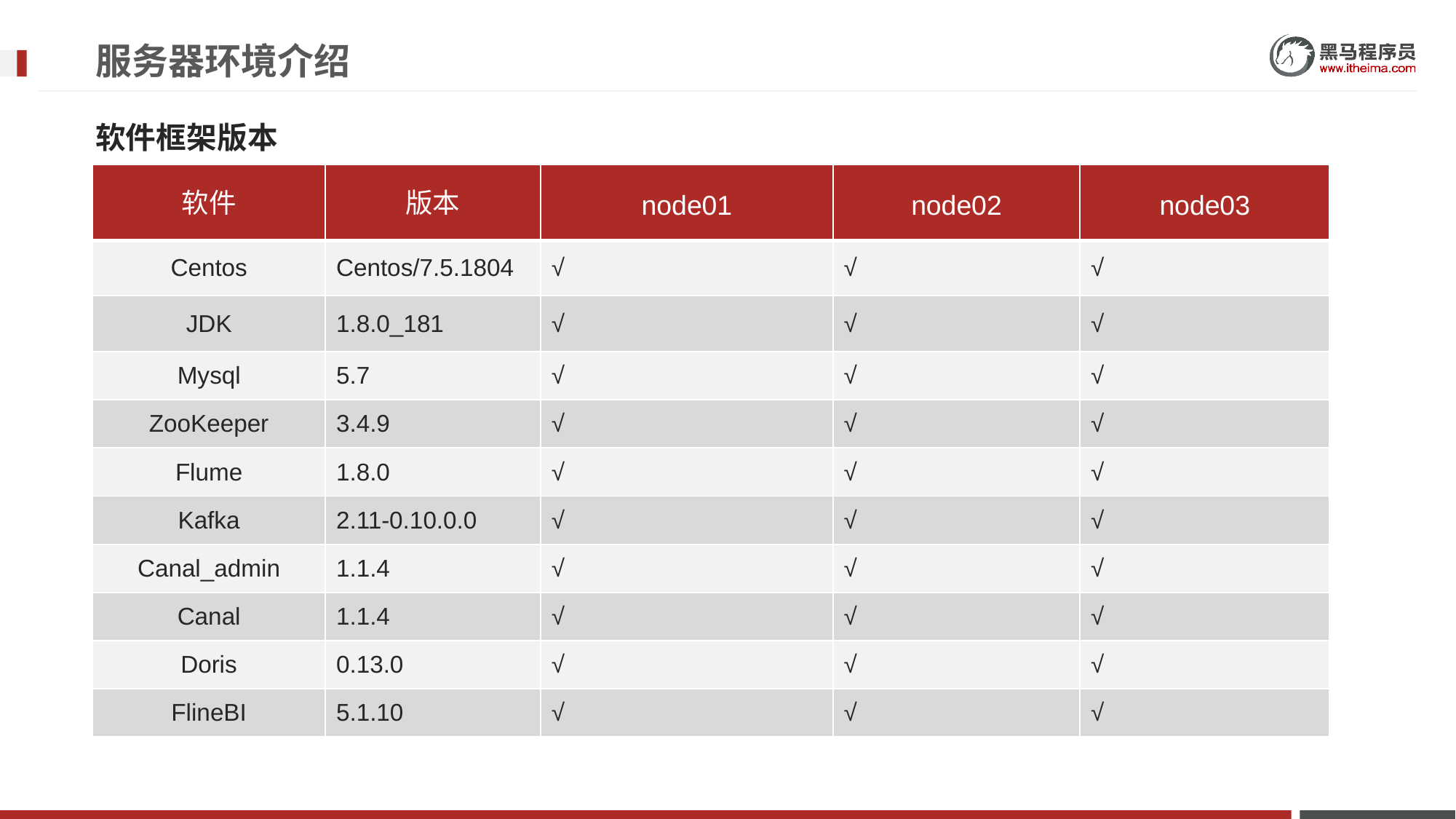

# 服务器环境介绍
软件框架版本
| 软件 | 版本 | node01 | node02 | node03 |
| --- | --- | --- | --- | --- |
| Centos | Centos/7.5.1804 | √ | √ | √ |
| JDK | 1.8.0\_181 | √ | √ | √ |
| Mysql | 5.7 | √ | √ | √ |
| ZooKeeper | 3.4.9 | √ | √ | √ |
| Flume | 1.8.0 | √ | √ | √ |
| Kafka | 2.11-0.10.0.0 | √ | √ | √ |
| Canal\_admin | 1.1.4 | √ | √ | √ |
| Canal | 1.1.4 | √ | √ | √ |
| Doris | 0.13.0 | √ | √ | √ |
| FlineBI | 5.1.10 | √ | √ | √ |